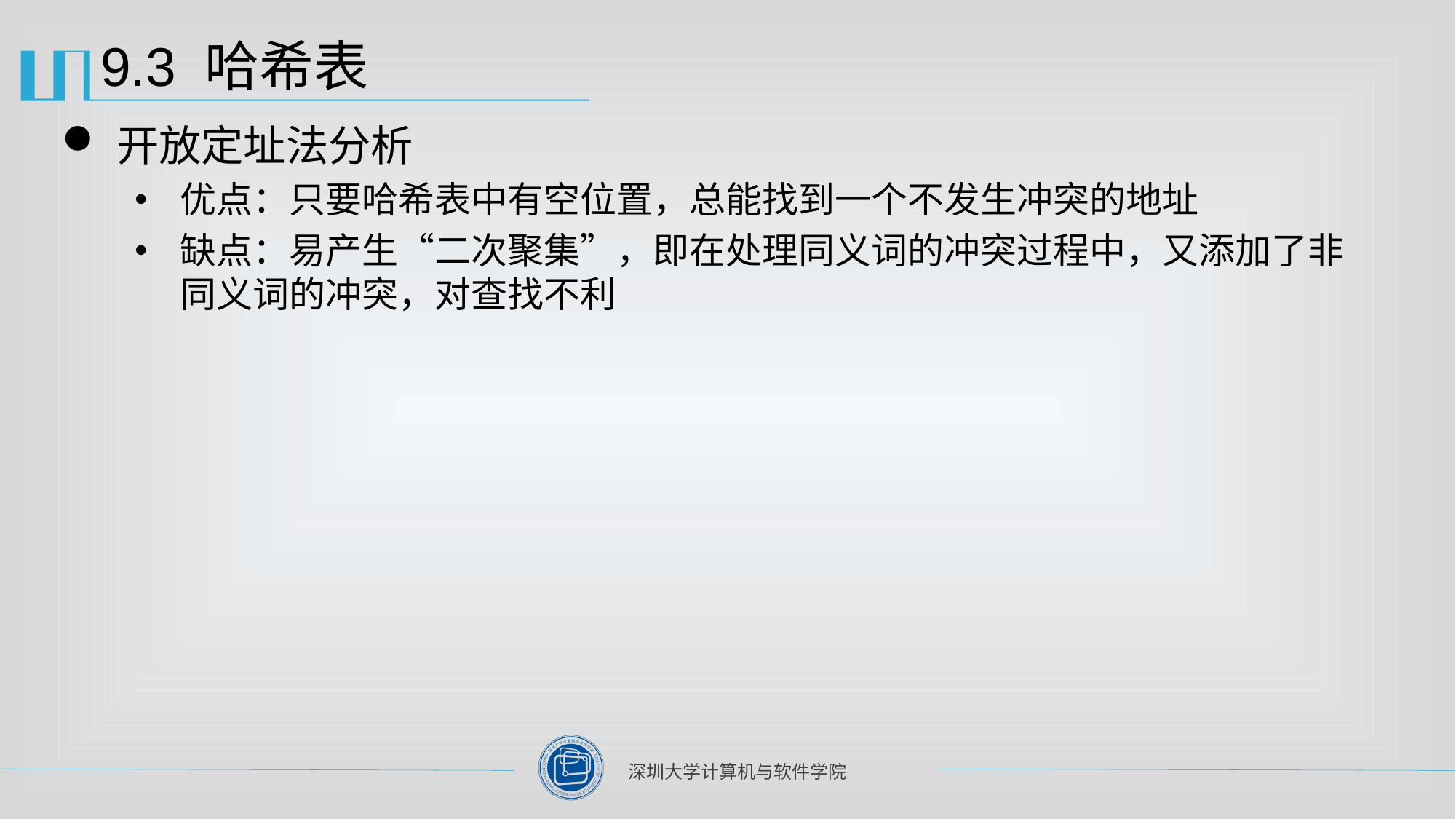

# 9.3 哈希表
开放定址法分析
优点：只要哈希表中有空位置，总能找到一个不发生冲突的地址
缺点：易产生“二次聚集”，即在处理同义词的冲突过程中，又添加了非同义词的冲突，对查找不利

132